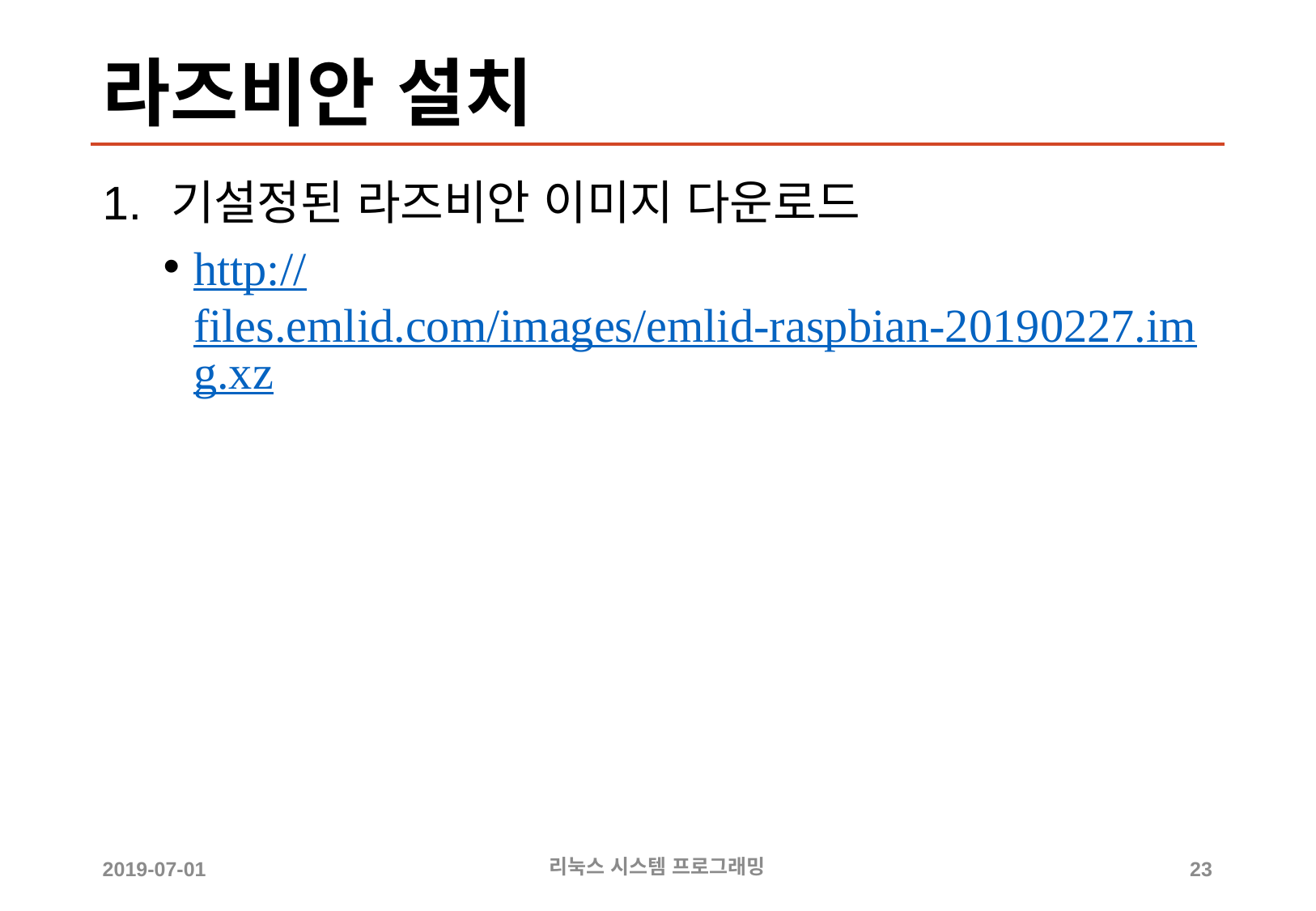

# 라즈비안 설치
기설정된 라즈비안 이미지 다운로드
http://files.emlid.com/images/emlid-raspbian-20190227.img.xz

2019-07-01
리눅스 시스템 프로그래밍
23